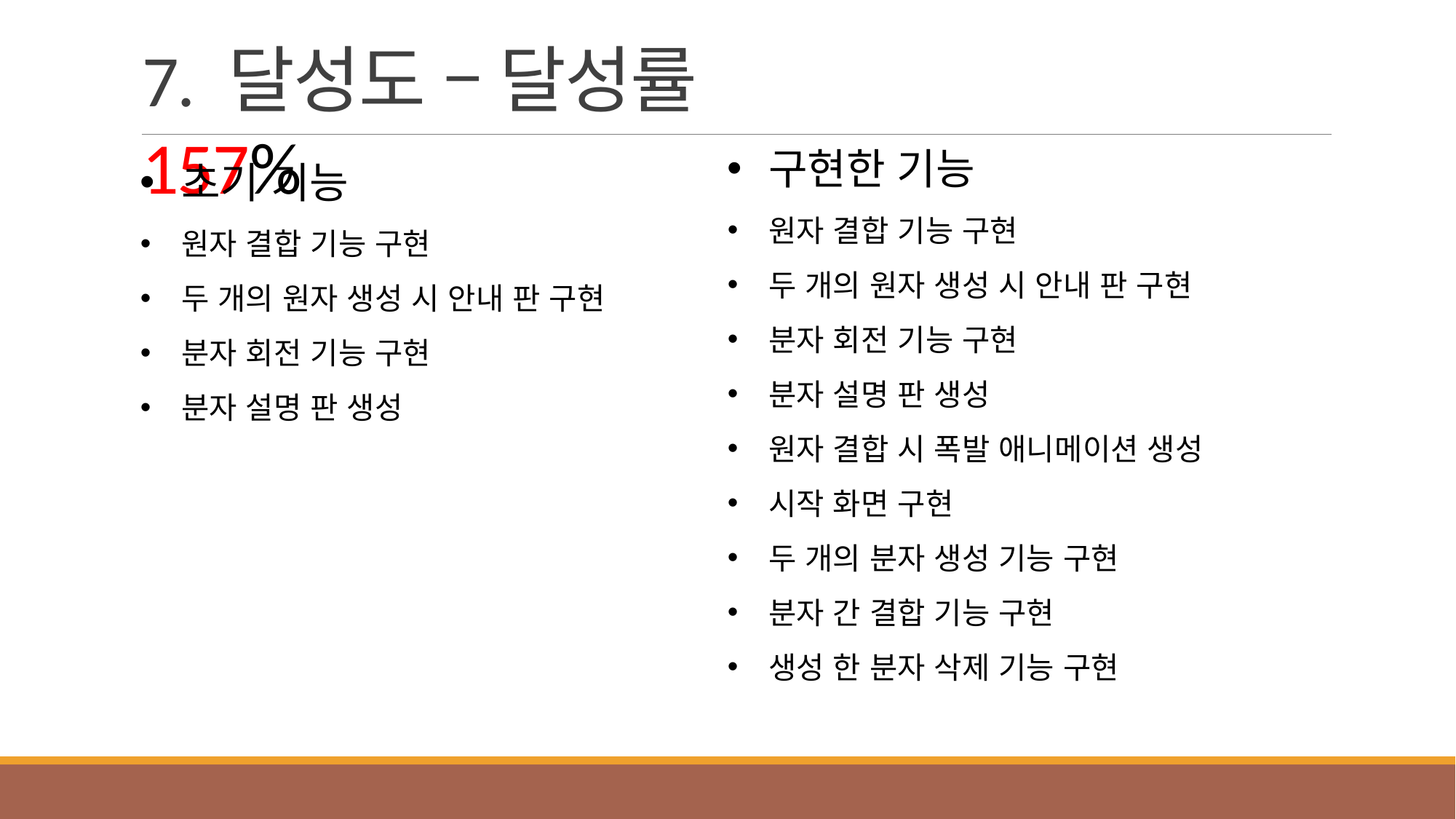

# 7. 달성도 – 달성률 157%
구현한 기능
원자 결합 기능 구현
두 개의 원자 생성 시 안내 판 구현
분자 회전 기능 구현
분자 설명 판 생성
원자 결합 시 폭발 애니메이션 생성
시작 화면 구현
두 개의 분자 생성 기능 구현
분자 간 결합 기능 구현
생성 한 분자 삭제 기능 구현

초기 기능
원자 결합 기능 구현
두 개의 원자 생성 시 안내 판 구현
분자 회전 기능 구현
분자 설명 판 생성